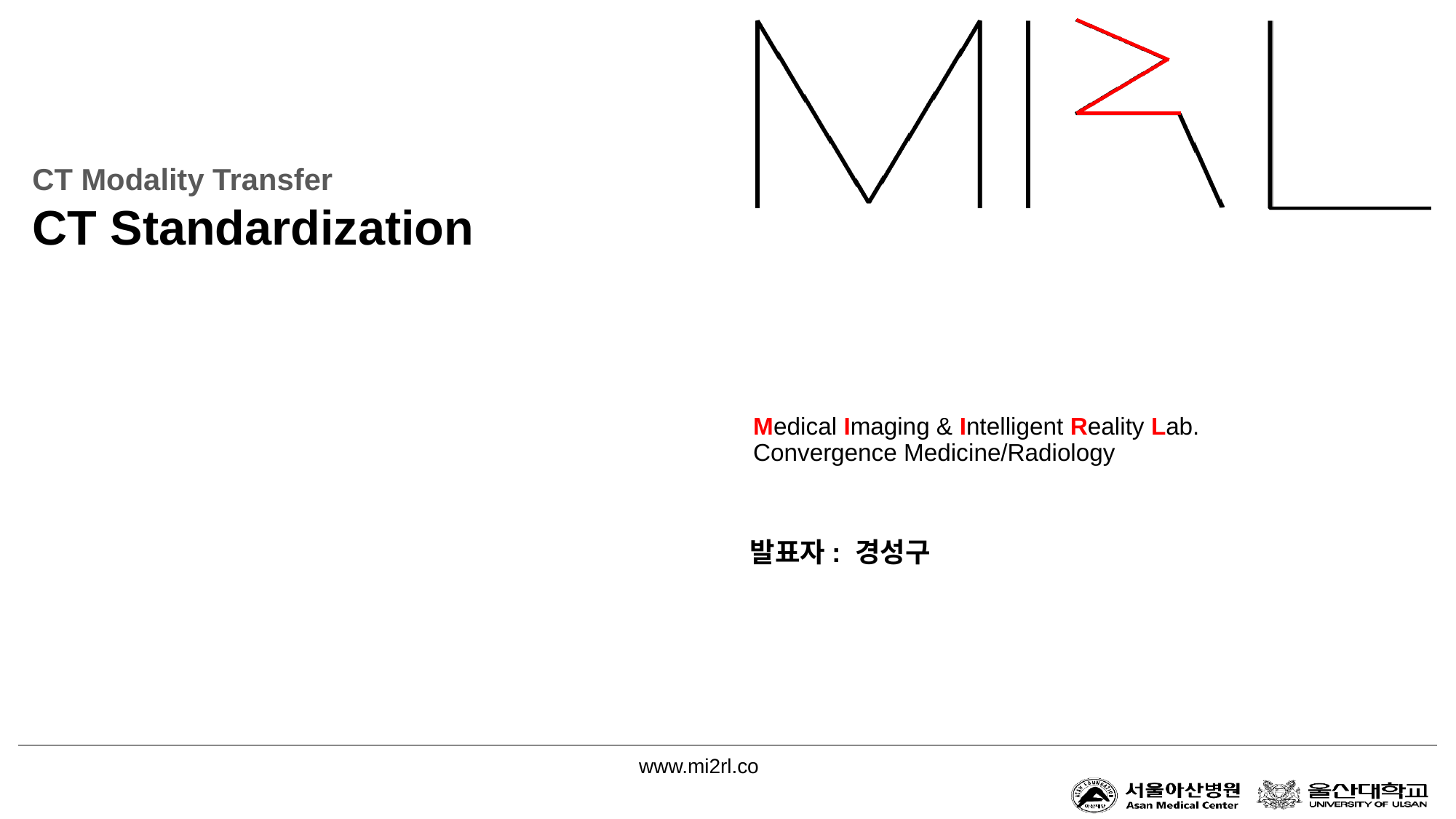

# CT Modality Transfer CT Standardization
발표자: 경성구